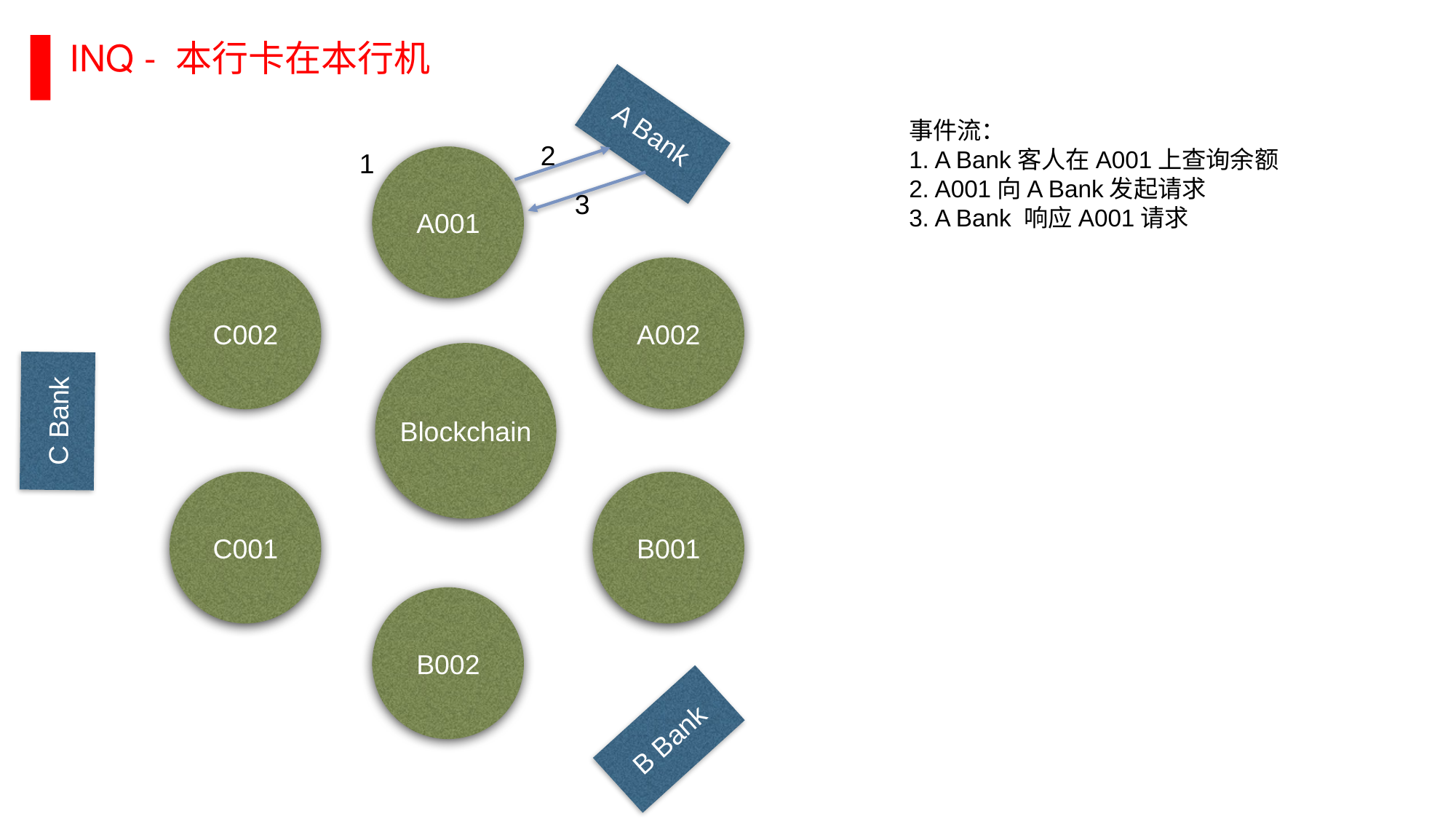

INQ - 本行卡在本行机

A Bank
事件流：
1. A Bank客人在A001上查询余额
2. A001向A Bank发起请求
3. A Bank 响应A001请求
2
1

A001

3

C002

A002

Blockchain

C Bank

C001

B001

B002

B Bank
4
RESTRICTED